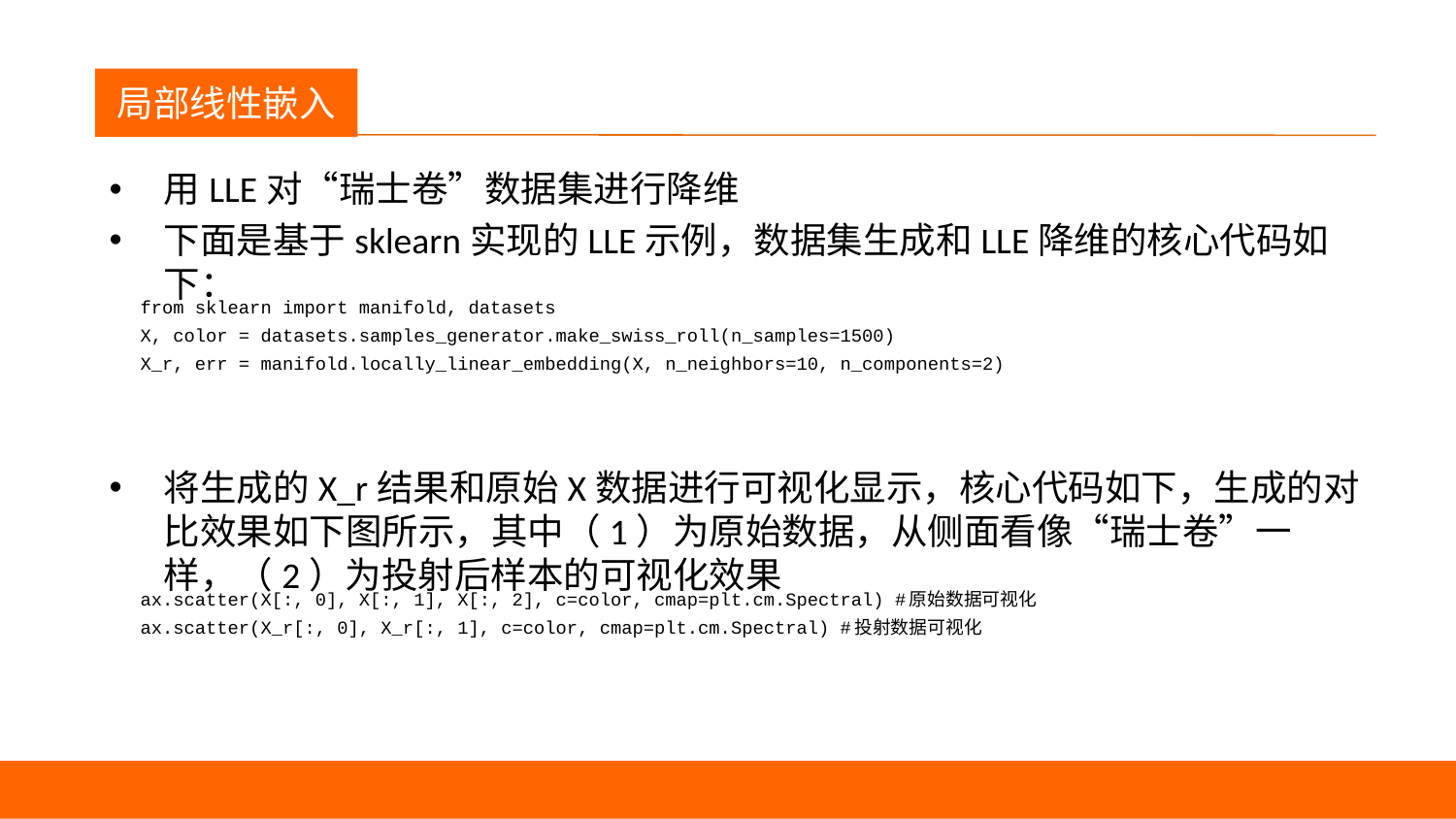

议程
局部线性嵌入

用LLE对“瑞士卷”数据集进行降维
下面是基于sklearn实现的LLE示例，数据集生成和LLE降维的核心代码如下：

将生成的X_r结果和原始X数据进行可视化显示，核心代码如下，生成的对比效果如下图所示，其中（1）为原始数据，从侧面看像“瑞士卷”一样，（2）为投射后样本的可视化效果
from sklearn import manifold, datasets
X, color = datasets.samples_generator.make_swiss_roll(n_samples=1500)
X_r, err = manifold.locally_linear_embedding(X, n_neighbors=10, n_components=2)
ax.scatter(X[:, 0], X[:, 1], X[:, 2], c=color, cmap=plt.cm.Spectral) #原始数据可视化
ax.scatter(X_r[:, 0], X_r[:, 1], c=color, cmap=plt.cm.Spectral) #投射数据可视化